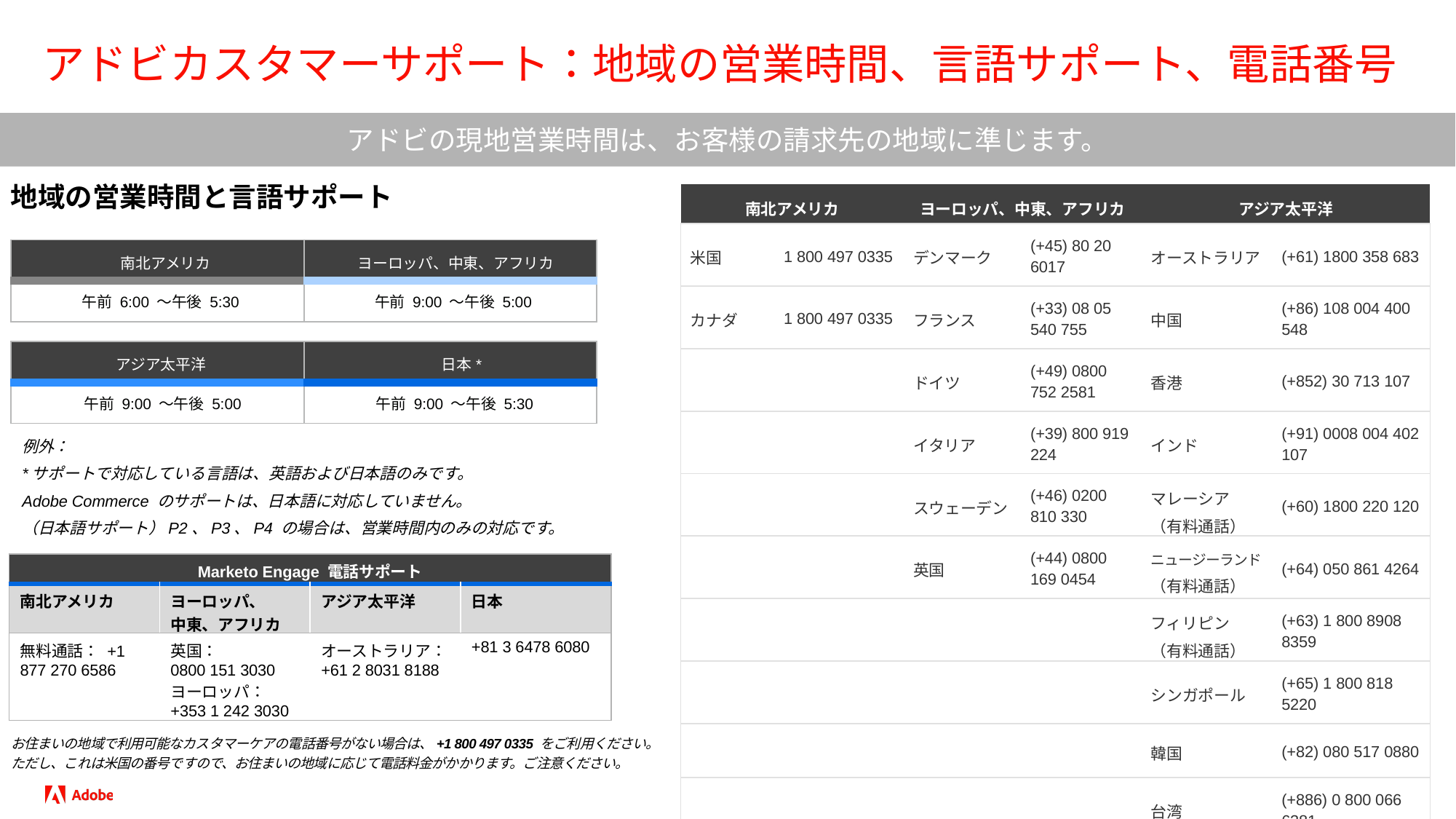

# アドビカスタマーサポート：地域の営業時間、言語サポート、電話番号
アドビの現地営業時間は、お客様の請求先の地域に準じます。
地域の営業時間と言語サポート

| 南北アメリカ |  | ヨーロッパ、中東、アフリカ |  | アジア太平洋 |  |
| --- | --- | --- | --- | --- | --- |
| 米国 | 1 800 497 0335 | デンマーク | (+45) 80 20 6017 | オーストラリア | (+61) 1800 358 683 |
| カナダ | 1 800 497 0335 | フランス | (+33) 08 05 540 755 | 中国 | (+86) 108 004 400 548 |
|  |  | ドイツ | (+49) 0800 752 2581 | 香港 | (+852) 30 713 107 |
|  |  | イタリア | (+39) 800 919 224 | インド | (+91) 0008 004 402 107 |
|  |  | スウェーデン | (+46) 0200 810 330 | マレーシア （有料通話） | (+60) 1800 220 120 |
|  |  | 英国 | (+44) 0800 169 0454 | ニュージーランド（有料通話） | (+64) 050 861 4264 |
|  |  |  |  | フィリピン （有料通話） | (+63) 1 800 8908 8359 |
|  |  |  |  | シンガポール | (+65) 1 800 818 5220 |
|  |  |  |  | 韓国 | (+82) 080 517 0880 |
|  |  |  |  | 台湾 | (+886) 0 800 066 6381 |
| 南北アメリカ | ヨーロッパ、中東、アフリカ |
| --- | --- |
| 午前 6:00 ～午後 5:30 | 午前 9:00 ～午後 5:00 |
| アジア太平洋 | 日本\* |
| --- | --- |
| 午前 9:00 ～午後 5:00 | 午前 9:00 ～午後 5:30 |
例外：
*サポートで対応している言語は、英語および日本語のみです。
Adobe Commerce のサポートは、日本語に対応していません。
（日本語サポート）P2、P3、P4 の場合は、営業時間内のみの対応です。
| Marketo Engage 電話サポート |  |  |  |
| --- | --- | --- | --- |
| 南北アメリカ | ヨーロッパ、 中東、アフリカ | アジア太平洋 | 日本 |
| 無料通話： +1 877 270 6586 | 英国： 0800 151 3030  ヨーロッパ： +353 1 242 3030 | オーストラリア： +61 2 8031 8188 | +81 3 6478 6080 |
お住まいの地域で利用可能なカスタマーケアの電話番号がない場合は、+1 800 497 0335 をご利用ください。
ただし、これは米国の番号ですので、お住まいの地域に応じて電話料金がかかります。ご注意ください。